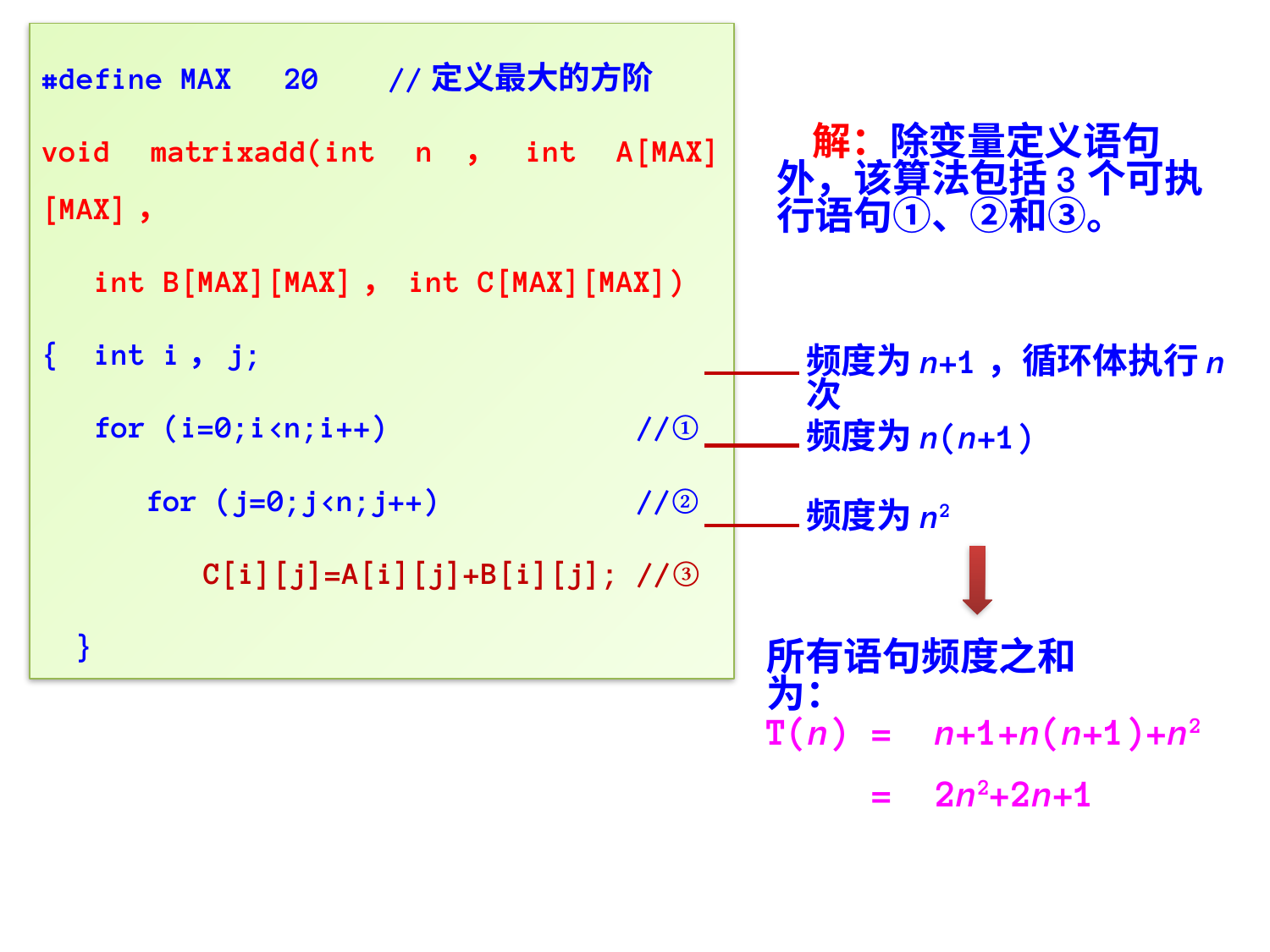

#define MAX   20    //定义最大的方阶
void matrixadd(int n，int A[MAX][MAX]，
   int B[MAX][MAX]， int C[MAX][MAX])
{  int i，j;
   for (i=0;i<n;i++)		     //①
      for (j=0;j<n;j++)	     //②
	  C[i][j]=A[i][j]+B[i][j]; //③
  }
   解：除变量定义语句外，该算法包括3个可执行语句①、②和③。
频度为n+1，循环体执行n次
频度为n(n+1)
频度为n2

所有语句频度之和为：
T(n) =  n+1+n(n+1)+n2
     =  2n2+2n+1